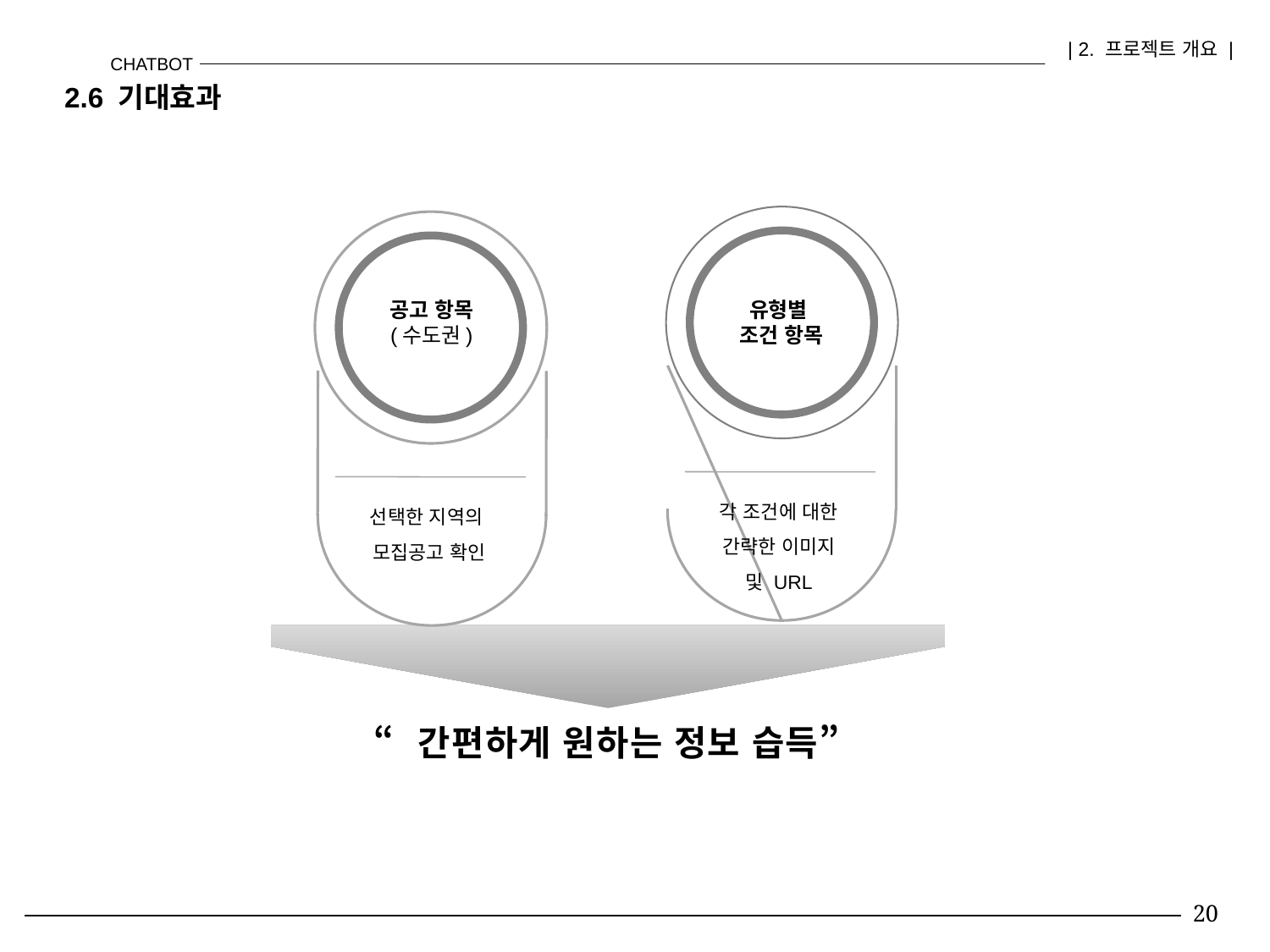

| 2. 프로젝트 개요 |
CHATBOT PROJECT
2.6 기대효과

유형별
조건 항목

공고 항목
(수도권)

선택한 지역의
모집공고 확인
각 조건에 대한
간략한 이미지
및 URL
“간편하게 원하는 정보 습득”
20